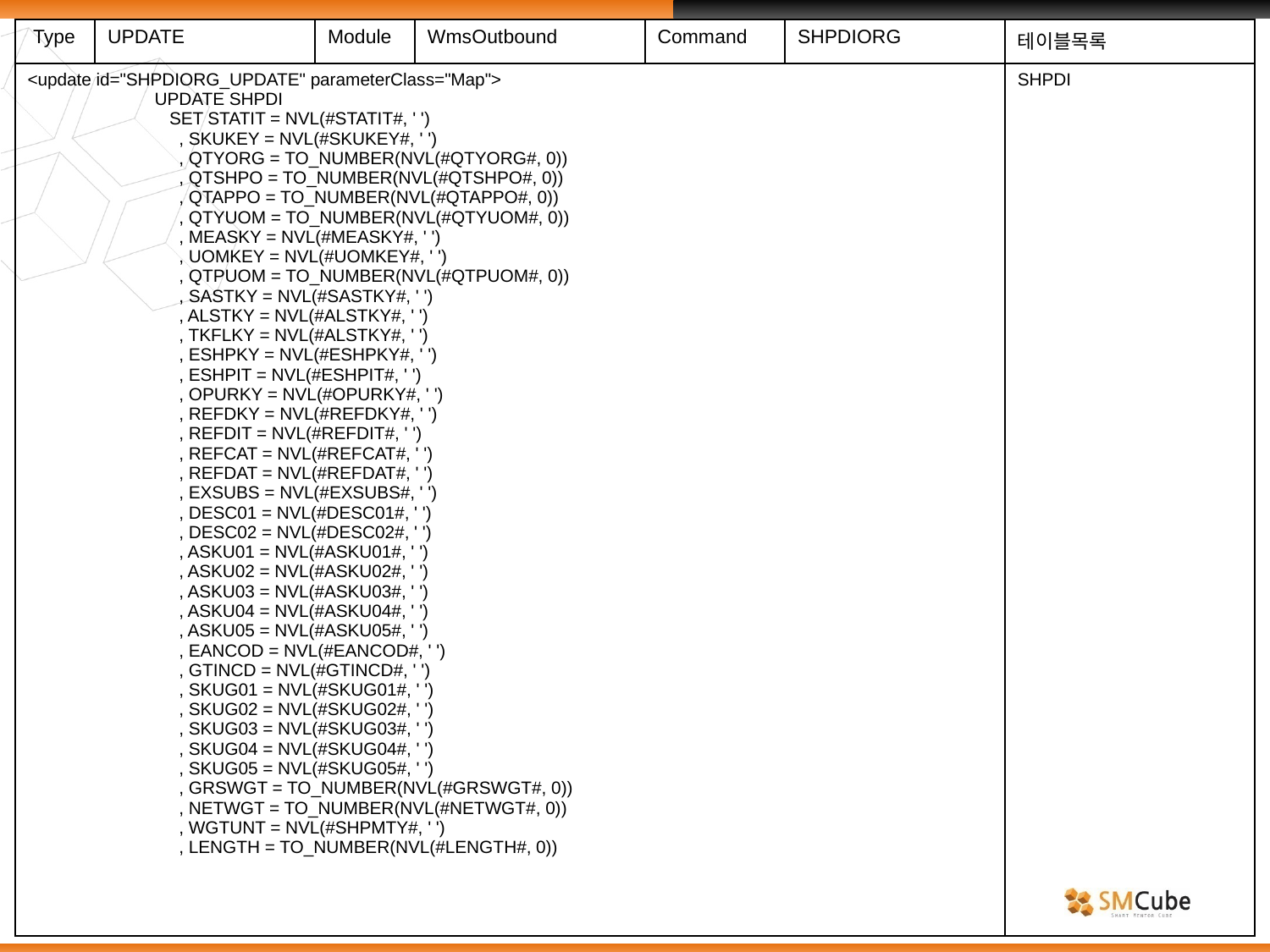

| Type | UPDATE | Module | WmsOutbound | Command | SHPDIORG | 테이블목록 |
| --- | --- | --- | --- | --- | --- | --- |
| <update id="SHPDIORG\_UPDATE" parameterClass="Map"> UPDATE SHPDI SET STATIT = NVL(#STATIT#, ' ') , SKUKEY = NVL(#SKUKEY#, ' ') , QTYORG = TO\_NUMBER(NVL(#QTYORG#, 0)) , QTSHPO = TO\_NUMBER(NVL(#QTSHPO#, 0)) , QTAPPO = TO\_NUMBER(NVL(#QTAPPO#, 0)) , QTYUOM = TO\_NUMBER(NVL(#QTYUOM#, 0)) , MEASKY = NVL(#MEASKY#, ' ') , UOMKEY = NVL(#UOMKEY#, ' ') , QTPUOM = TO\_NUMBER(NVL(#QTPUOM#, 0)) , SASTKY = NVL(#SASTKY#, ' ') , ALSTKY = NVL(#ALSTKY#, ' ') , TKFLKY = NVL(#ALSTKY#, ' ') , ESHPKY = NVL(#ESHPKY#, ' ') , ESHPIT = NVL(#ESHPIT#, ' ') , OPURKY = NVL(#OPURKY#, ' ') , REFDKY = NVL(#REFDKY#, ' ') , REFDIT = NVL(#REFDIT#, ' ') , REFCAT = NVL(#REFCAT#, ' ') , REFDAT = NVL(#REFDAT#, ' ') , EXSUBS = NVL(#EXSUBS#, ' ') , DESC01 = NVL(#DESC01#, ' ') , DESC02 = NVL(#DESC02#, ' ') , ASKU01 = NVL(#ASKU01#, ' ') , ASKU02 = NVL(#ASKU02#, ' ') , ASKU03 = NVL(#ASKU03#, ' ') , ASKU04 = NVL(#ASKU04#, ' ') , ASKU05 = NVL(#ASKU05#, ' ') , EANCOD = NVL(#EANCOD#, ' ') , GTINCD = NVL(#GTINCD#, ' ') , SKUG01 = NVL(#SKUG01#, ' ') , SKUG02 = NVL(#SKUG02#, ' ') , SKUG03 = NVL(#SKUG03#, ' ') , SKUG04 = NVL(#SKUG04#, ' ') , SKUG05 = NVL(#SKUG05#, ' ') , GRSWGT = TO\_NUMBER(NVL(#GRSWGT#, 0)) , NETWGT = TO\_NUMBER(NVL(#NETWGT#, 0)) , WGTUNT = NVL(#SHPMTY#, ' ') , LENGTH = TO\_NUMBER(NVL(#LENGTH#, 0)) |  |  |  |  |  | SHPDI |